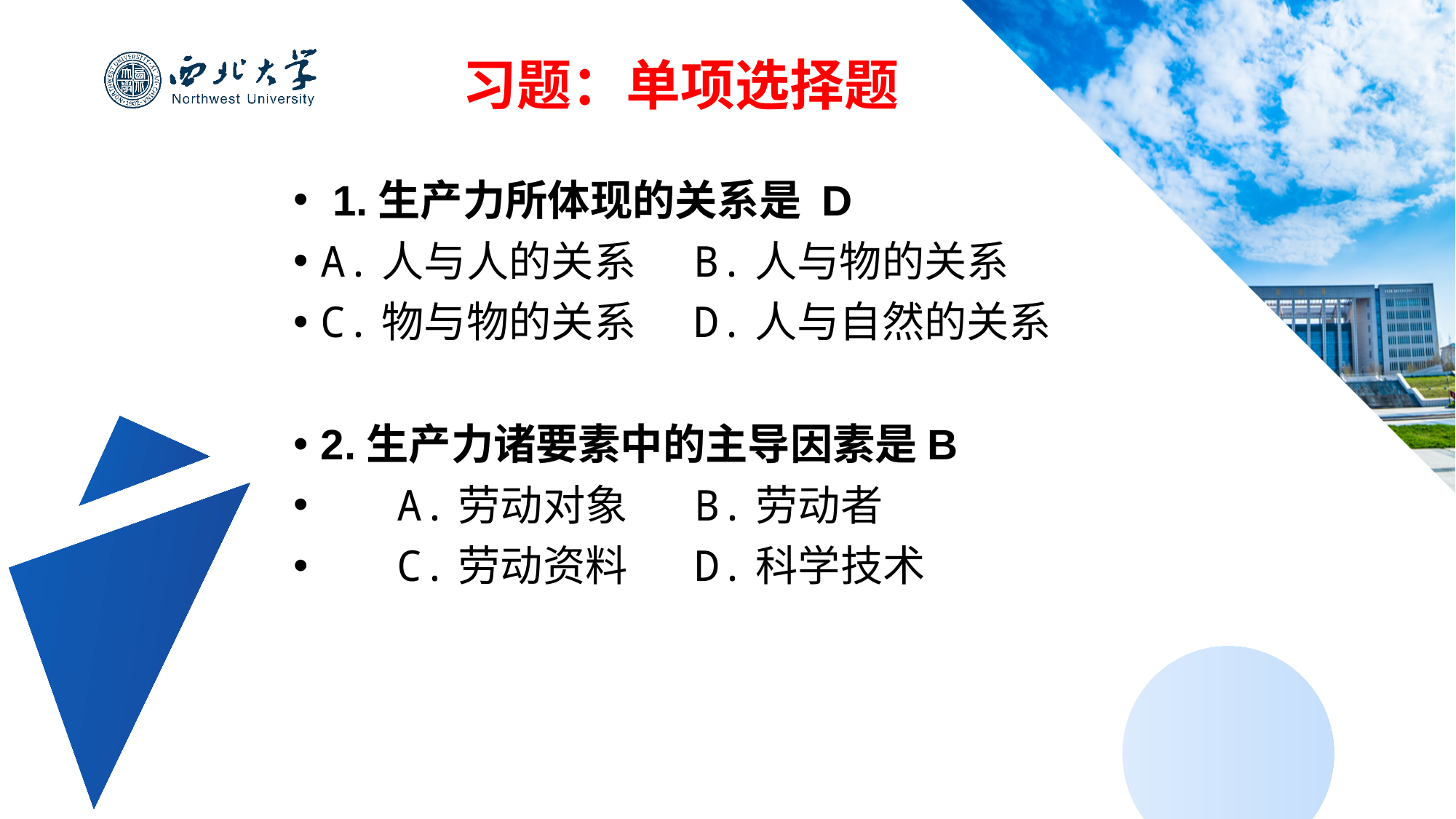

习题：单项选择题
 1.生产力所体现的关系是 D
A.人与人的关系     B.人与物的关系
C.物与物的关系     D.人与自然的关系

2.生产力诸要素中的主导因素是B
   A.劳动对象      B.劳动者
   C.劳动资料      D.科学技术